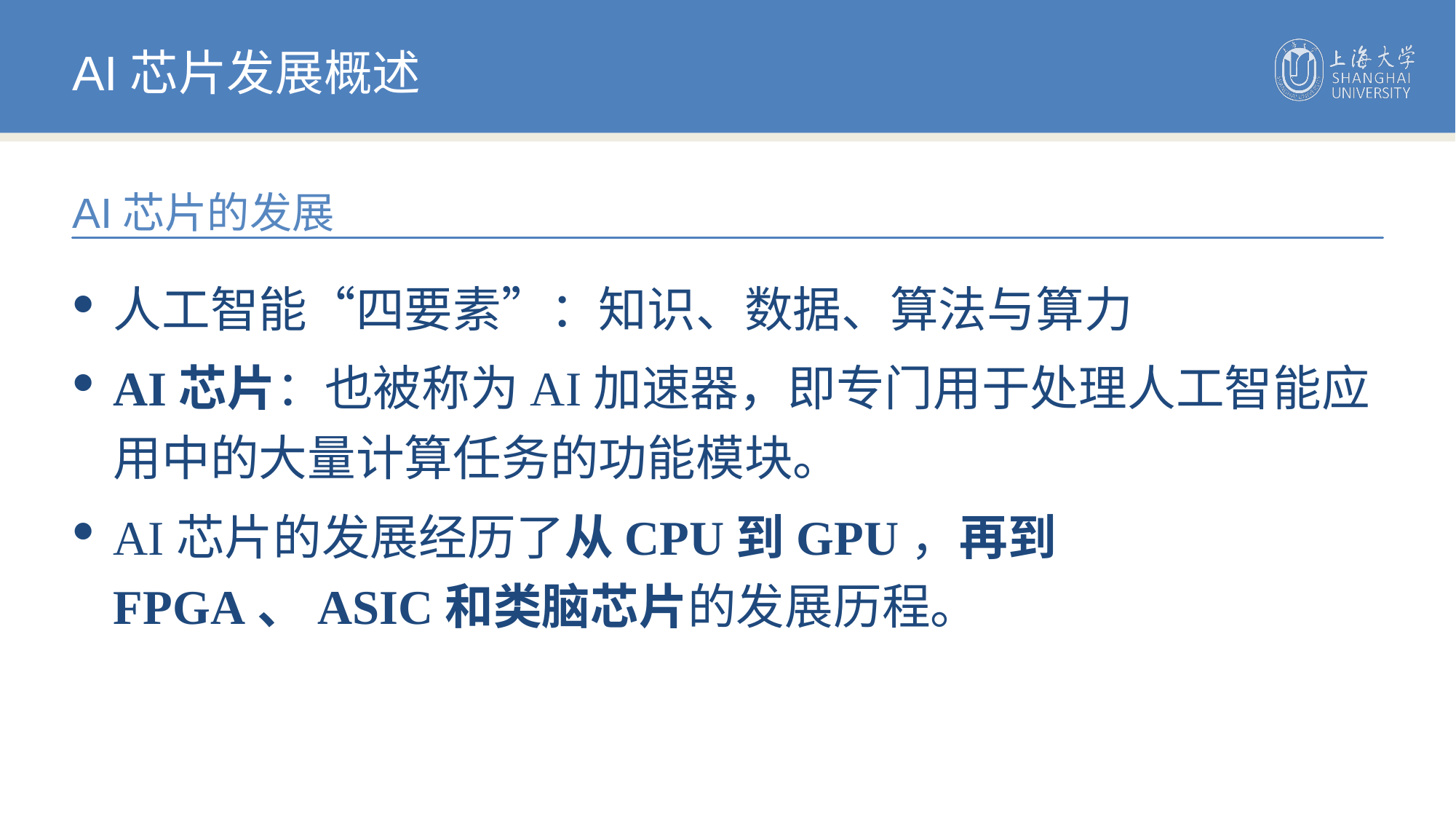

AI芯片发展概述
AI芯片的发展
人工智能“四要素”：知识、数据、算法与算力
AI芯片：也被称为AI加速器，即专门用于处理人工智能应用中的大量计算任务的功能模块。
AI芯片的发展经历了从CPU到GPU，再到FPGA、ASIC和类脑芯片的发展历程。